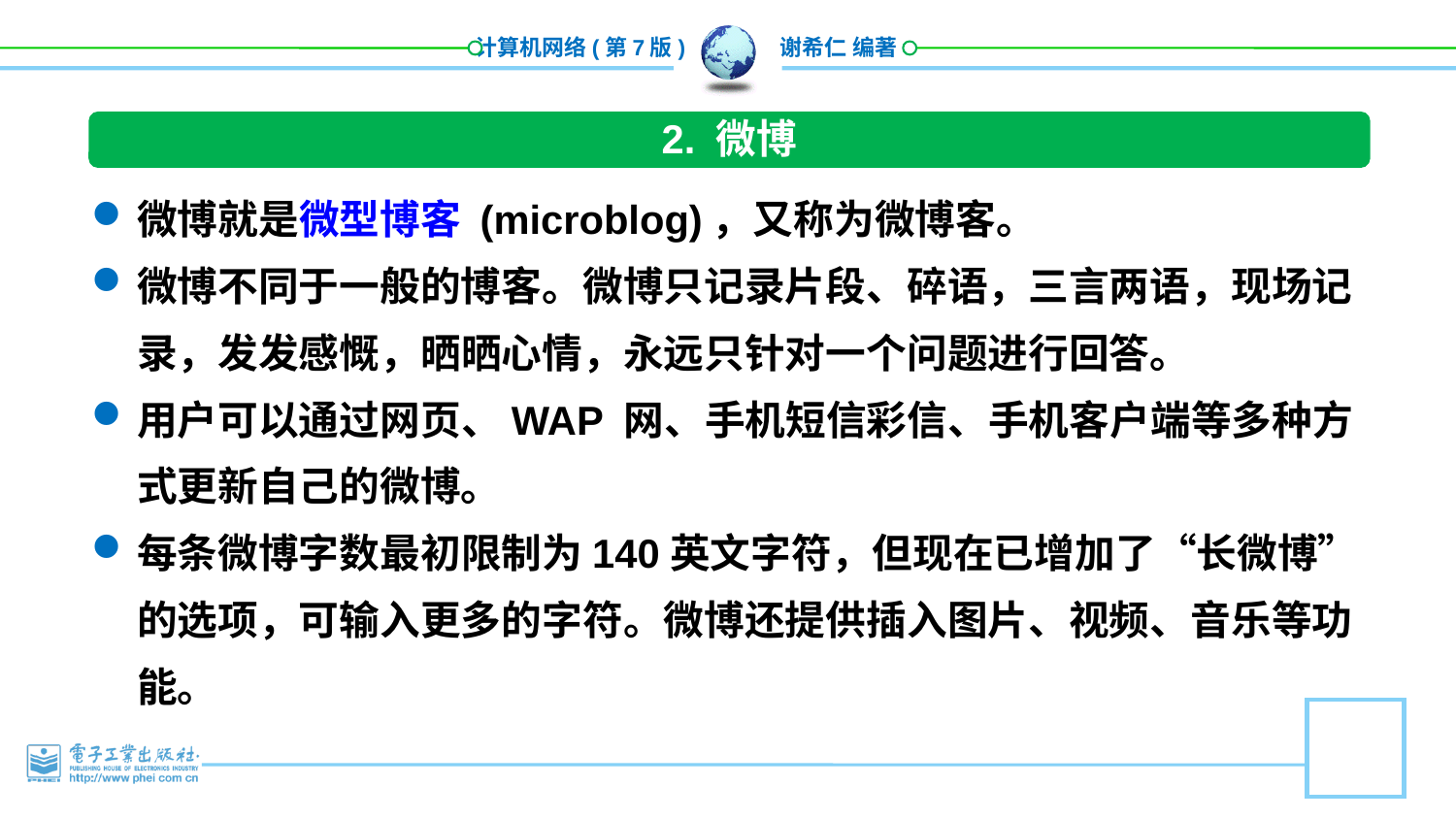

2. 微博

微博就是微型博客 (microblog)，又称为微博客。
微博不同于一般的博客。微博只记录片段、碎语，三言两语，现场记录，发发感慨，晒晒心情，永远只针对一个问题进行回答。
用户可以通过网页、WAP 网、手机短信彩信、手机客户端等多种方式更新自己的微博。
每条微博字数最初限制为140英文字符，但现在已增加了“长微博”的选项，可输入更多的字符。微博还提供插入图片、视频、音乐等功能。